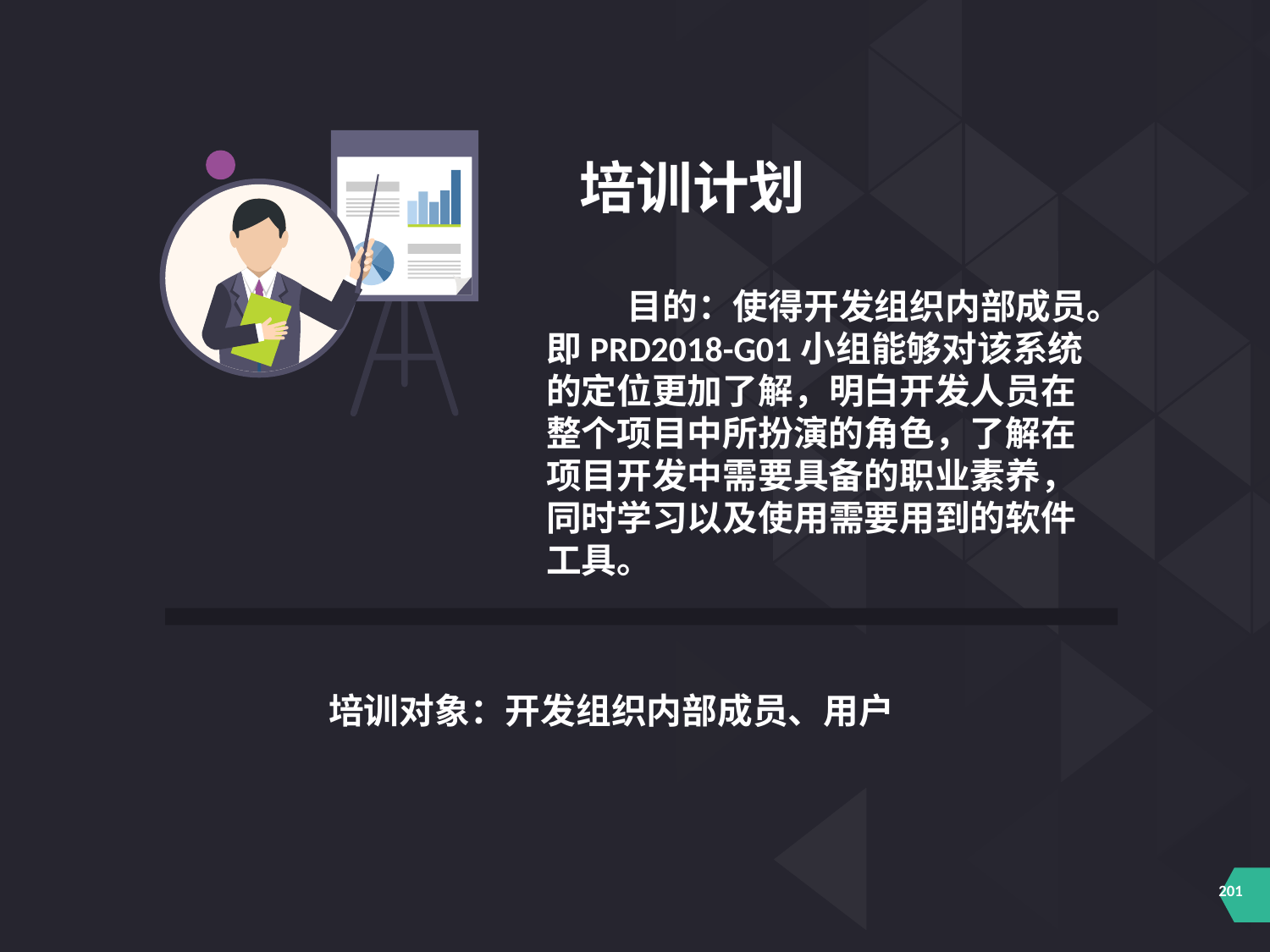

培训计划

         目的：使得开发组织内部成员。即PRD2018-G01小组能够对该系统的定位更加了解，明白开发人员在整个项目中所扮演的角色，了解在项目开发中需要具备的职业素养，同时学习以及使用需要用到的软件工具。

         培训对象：开发组织内部成员、用户